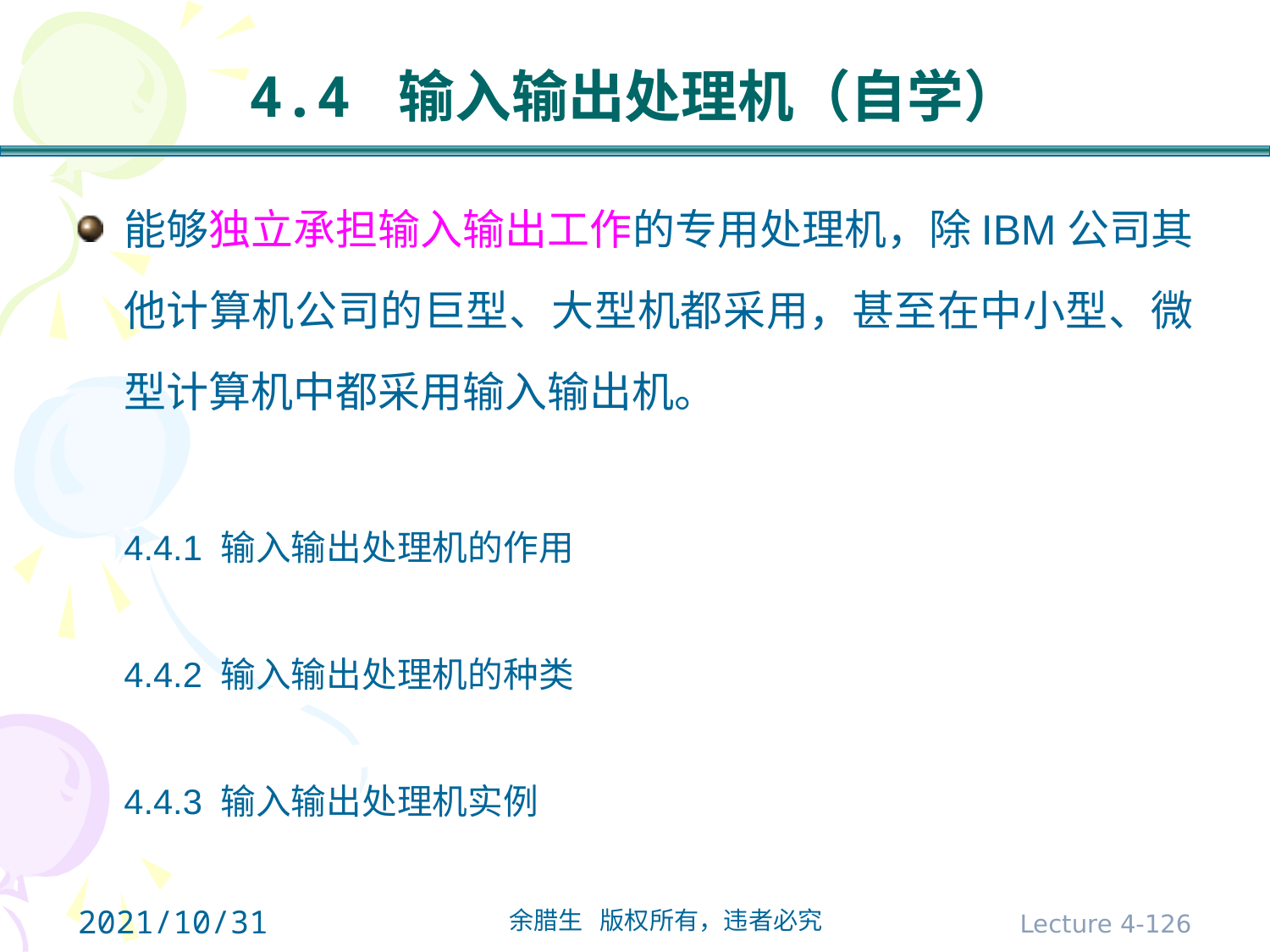

# 4.4 输入输出处理机（自学）
能够独立承担输入输出工作的专用处理机，除IBM公司其他计算机公司的巨型、大型机都采用，甚至在中小型、微型计算机中都采用输入输出机。
	4.4.1 输入输出处理机的作用
	4.4.2 输入输出处理机的种类
	4.4.3 输入输出处理机实例
2021/10/31
Lecture 4-126